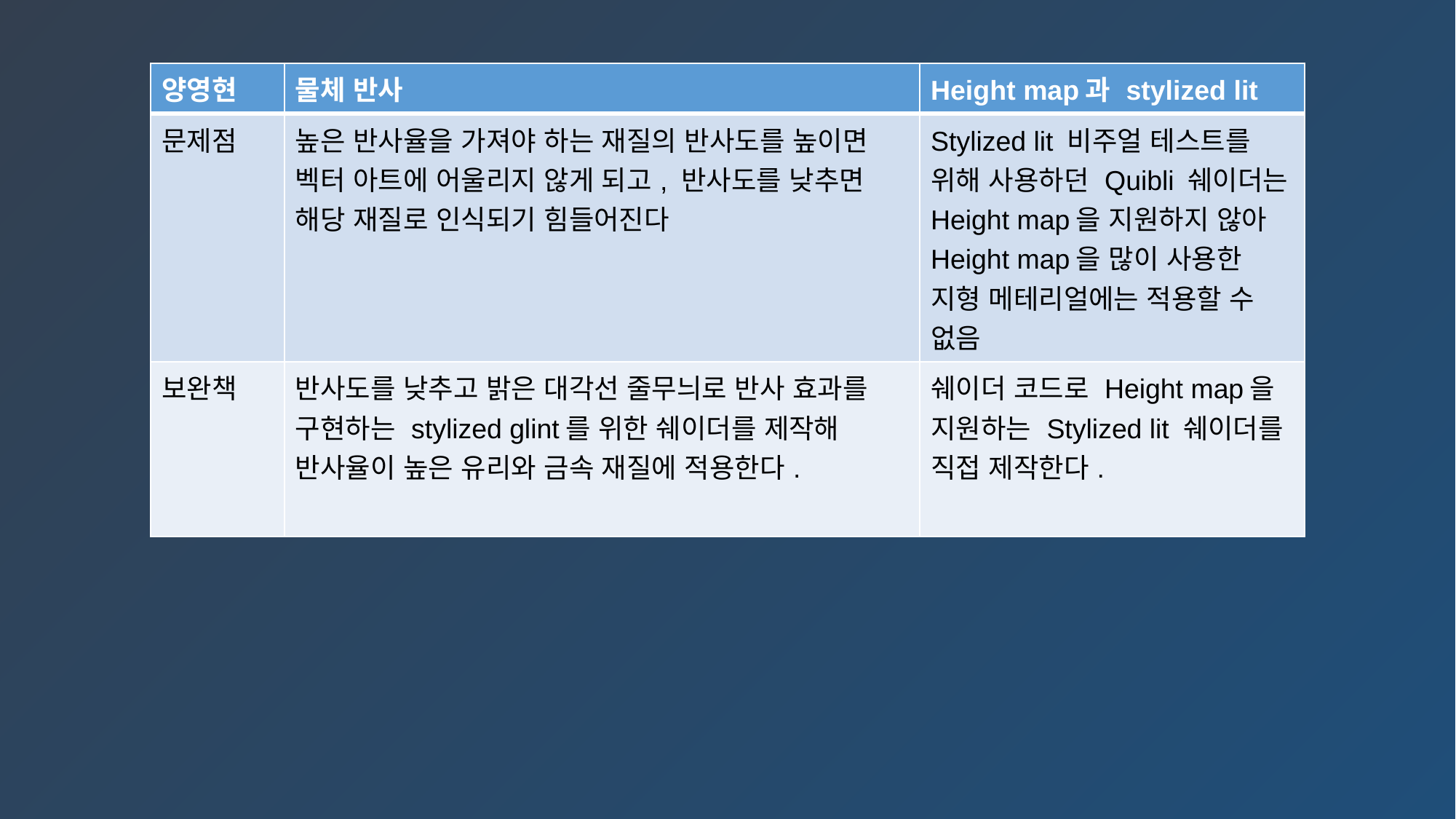

| 양영현 | 물체 반사 | Height map과 stylized lit |
| --- | --- | --- |
| 문제점 | 높은 반사율을 가져야 하는 재질의 반사도를 높이면 벡터 아트에 어울리지 않게 되고, 반사도를 낮추면 해당 재질로 인식되기 힘들어진다 | Stylized lit 비주얼 테스트를 위해 사용하던 Quibli 쉐이더는 Height map을 지원하지 않아 Height map을 많이 사용한 지형 메테리얼에는 적용할 수 없음 |
| 보완책 | 반사도를 낮추고 밝은 대각선 줄무늬로 반사 효과를 구현하는 stylized glint를 위한 쉐이더를 제작해 반사율이 높은 유리와 금속 재질에 적용한다. | 쉐이더 코드로 Height map을 지원하는 Stylized lit 쉐이더를 직접 제작한다. |